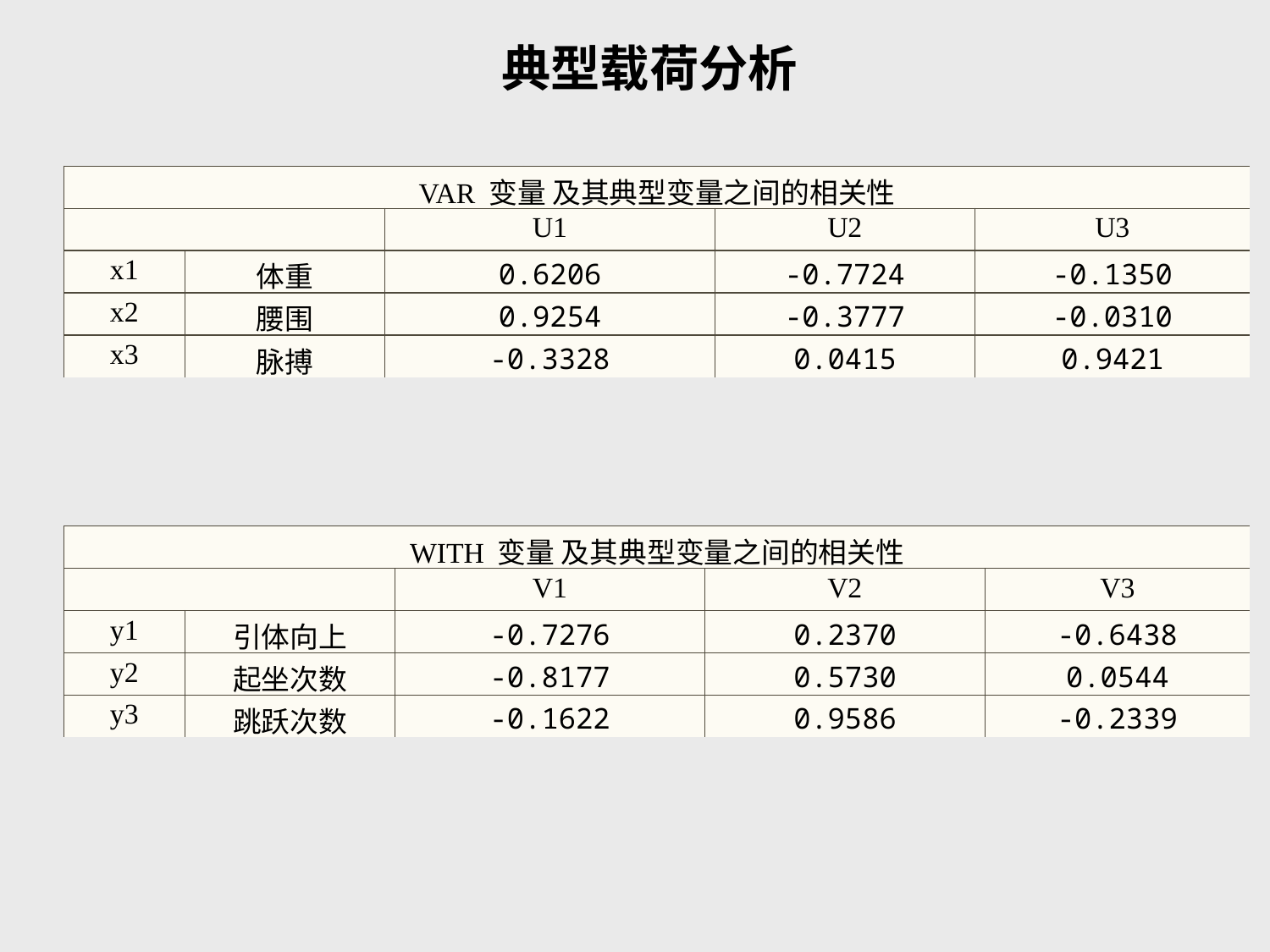

典型载荷分析
| VAR 变量 及其典型变量之间的相关性 |  |  |  |  |
| --- | --- | --- | --- | --- |
|  |  | U1 | U2 | U3 |
| x1 | 体重 | 0.6206 | -0.7724 | -0.1350 |
| x2 | 腰围 | 0.9254 | -0.3777 | -0.0310 |
| x3 | 脉搏 | -0.3328 | 0.0415 | 0.9421 |
| WITH 变量 及其典型变量之间的相关性 |  |  |  |  |
| --- | --- | --- | --- | --- |
|  |  | V1 | V2 | V3 |
| y1 | 引体向上 | -0.7276 | 0.2370 | -0.6438 |
| y2 | 起坐次数 | -0.8177 | 0.5730 | 0.0544 |
| y3 | 跳跃次数 | -0.1622 | 0.9586 | -0.2339 |